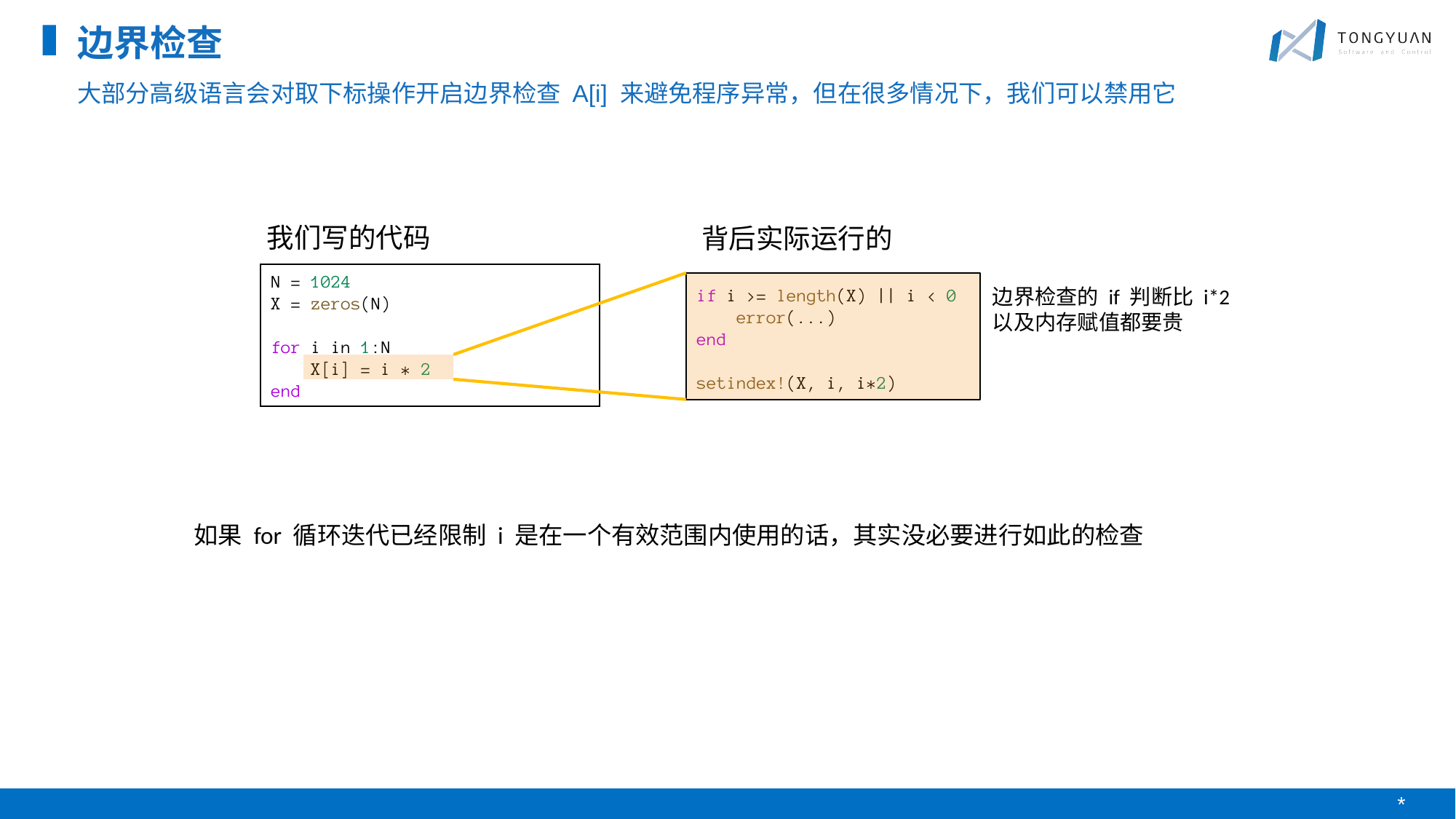

边界检查
大部分高级语言会对取下标操作开启边界检查 A[i] 来避免程序异常，但在很多情况下，我们可以禁用它
我们写的代码
背后实际运行的
N = 1024
X = zeros(N)
for i in 1:N
    X[i] = i * 2
end

if i >= length(X) || i < 0
    error(...)
end

setindex!(X, i, i*2)
边界检查的 if 判断比 i*2 以及内存赋值都要贵
如果 for 循环迭代已经限制 i 是在一个有效范围内使用的话，其实没必要进行如此的检查
*